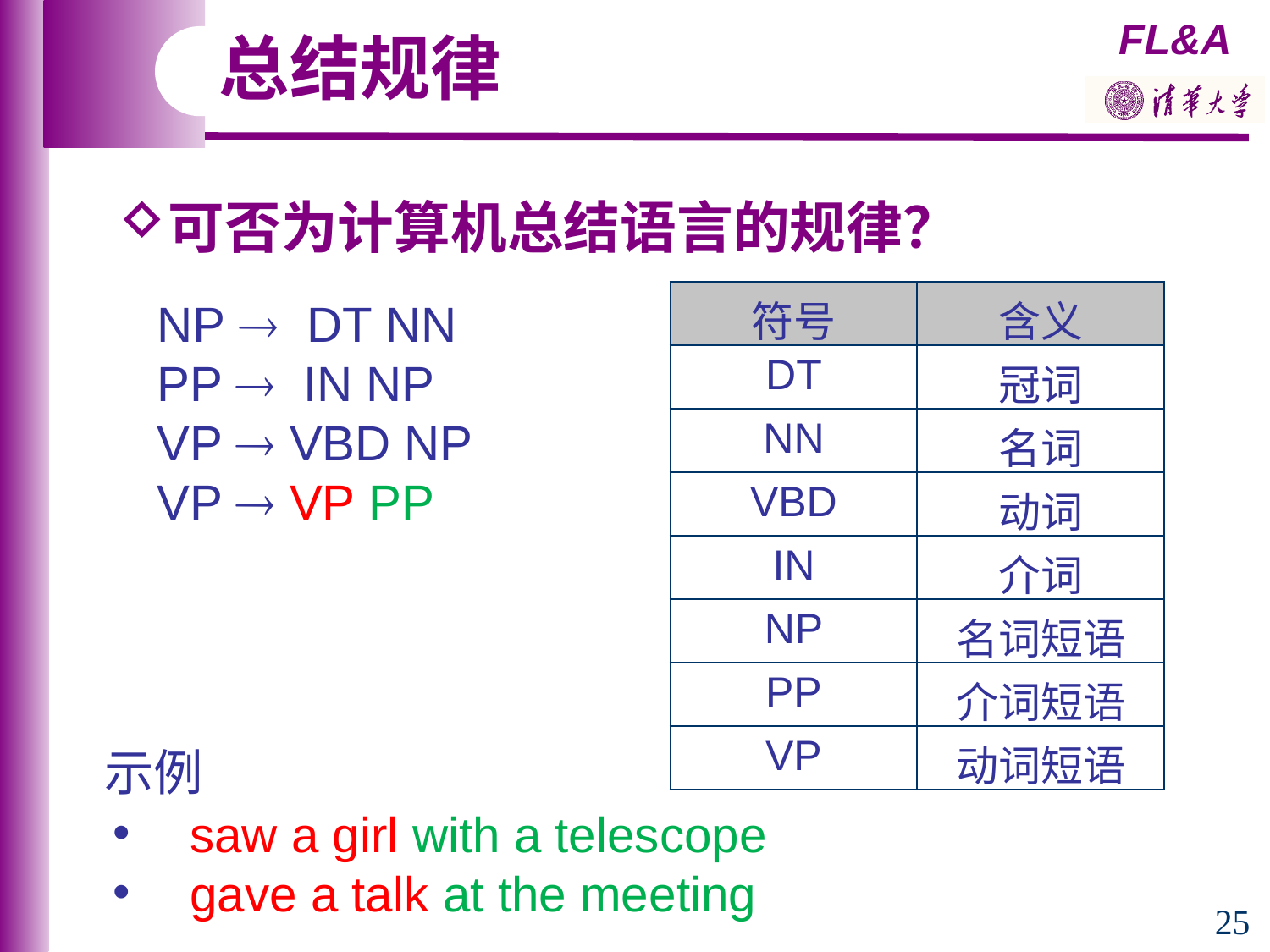

总结规律
可否为计算机总结语言的规律？

NP →  DT NN
PP →  IN NP
VP → VBD NP
VP → VP PP
| 符号 | 含义 |
| --- | --- |
| DT | 冠词 |
| NN | 名词 |
| VBD | 动词 |
| IN | 介词 |
| NP | 名词短语 |
| PP | 介词短语 |
| VP | 动词短语 |
示例

 saw a girl with a telescope
 gave a talk at the meeting
25